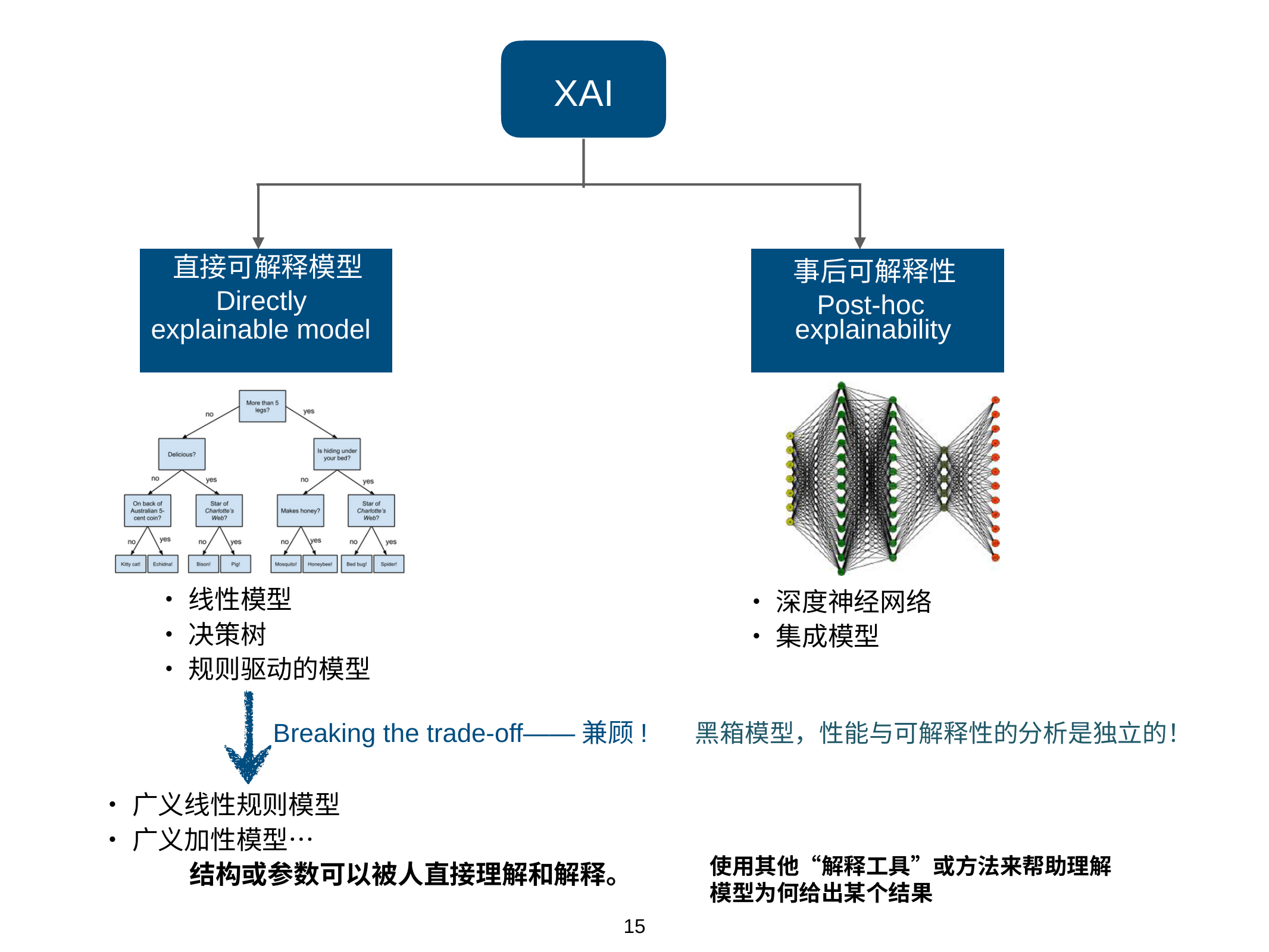

XAI
   直接可解释模型
         Directly
事后可解释性
Post-hoc
explainable model
explainability

 •线性模型
 •决策树
 •规则驱动的模型
•深度神经网络
•集成模型
Breaking the trade-off——兼顾!

黑箱模型，性能与可解释性的分析是独立的！
•广义线性规则模型
•广义加性模型…
              结构或参数可以被人直接理解和解释。
使用其他“解释工具”或方法来帮助理解模型为何给出某个结果
15